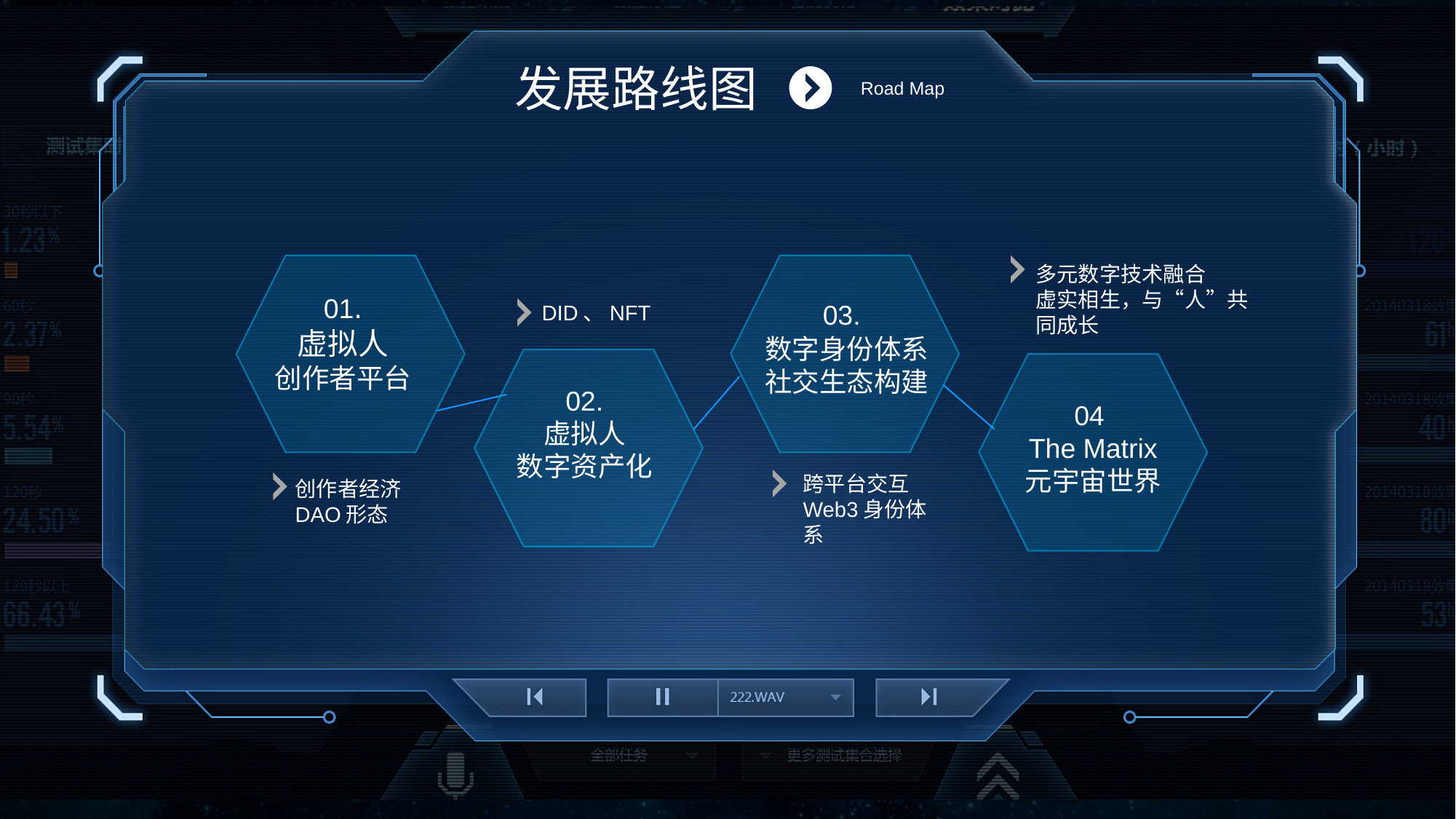

发展路线图

 Road Map

多元数字技术融合
虚实相生，与“人”共同成长

01.
虚拟人
创作者平台
03.
数字身份体系
社交生态构建
DID、NFT

02.
虚拟人
数字资产化
04
The Matrix
元宇宙世界
跨平台交互
Web3身份体系

创作者经济
DAO形态